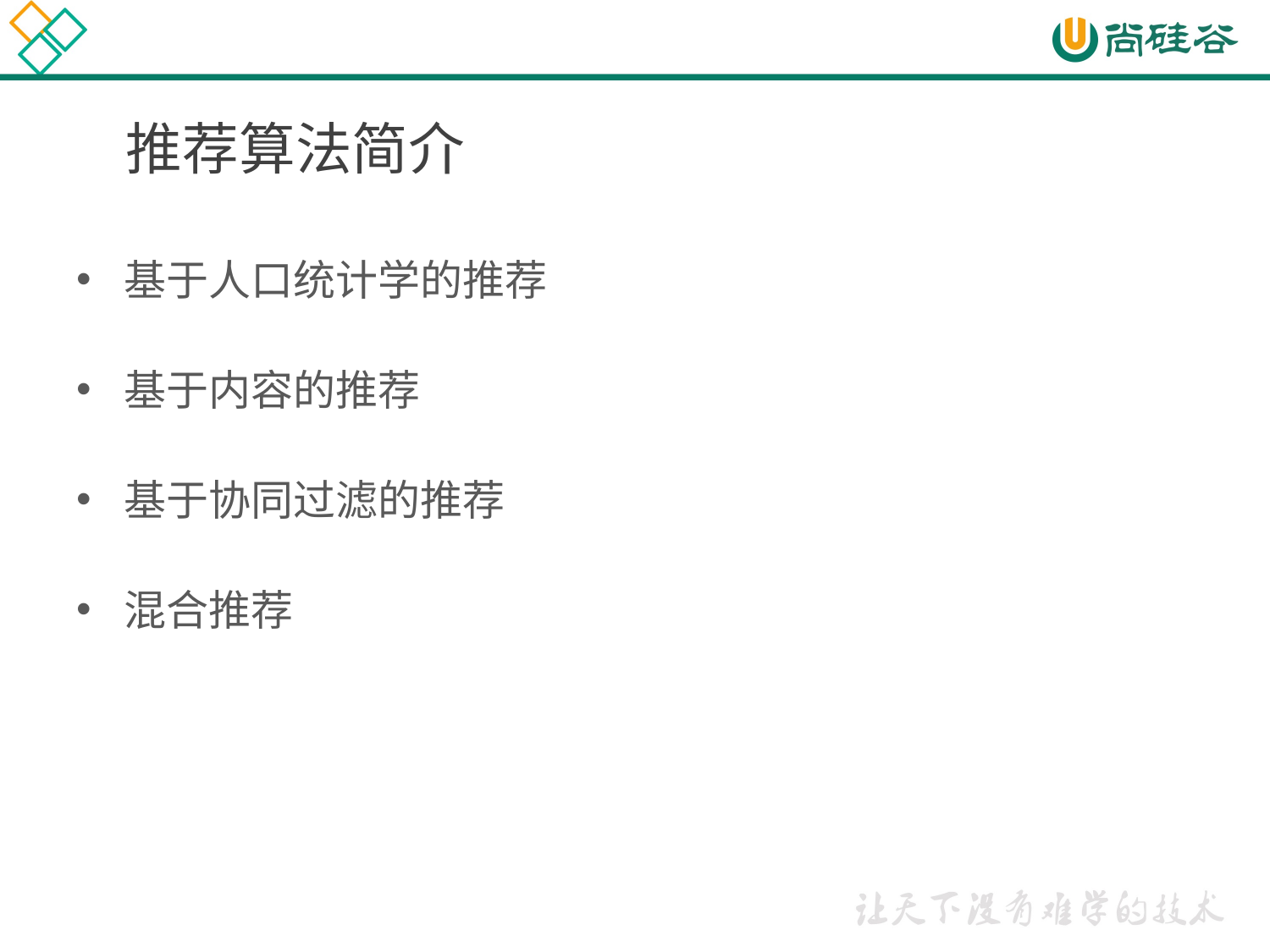

# 推荐算法简介
基于人口统计学的推荐
基于内容的推荐
基于协同过滤的推荐
混合推荐